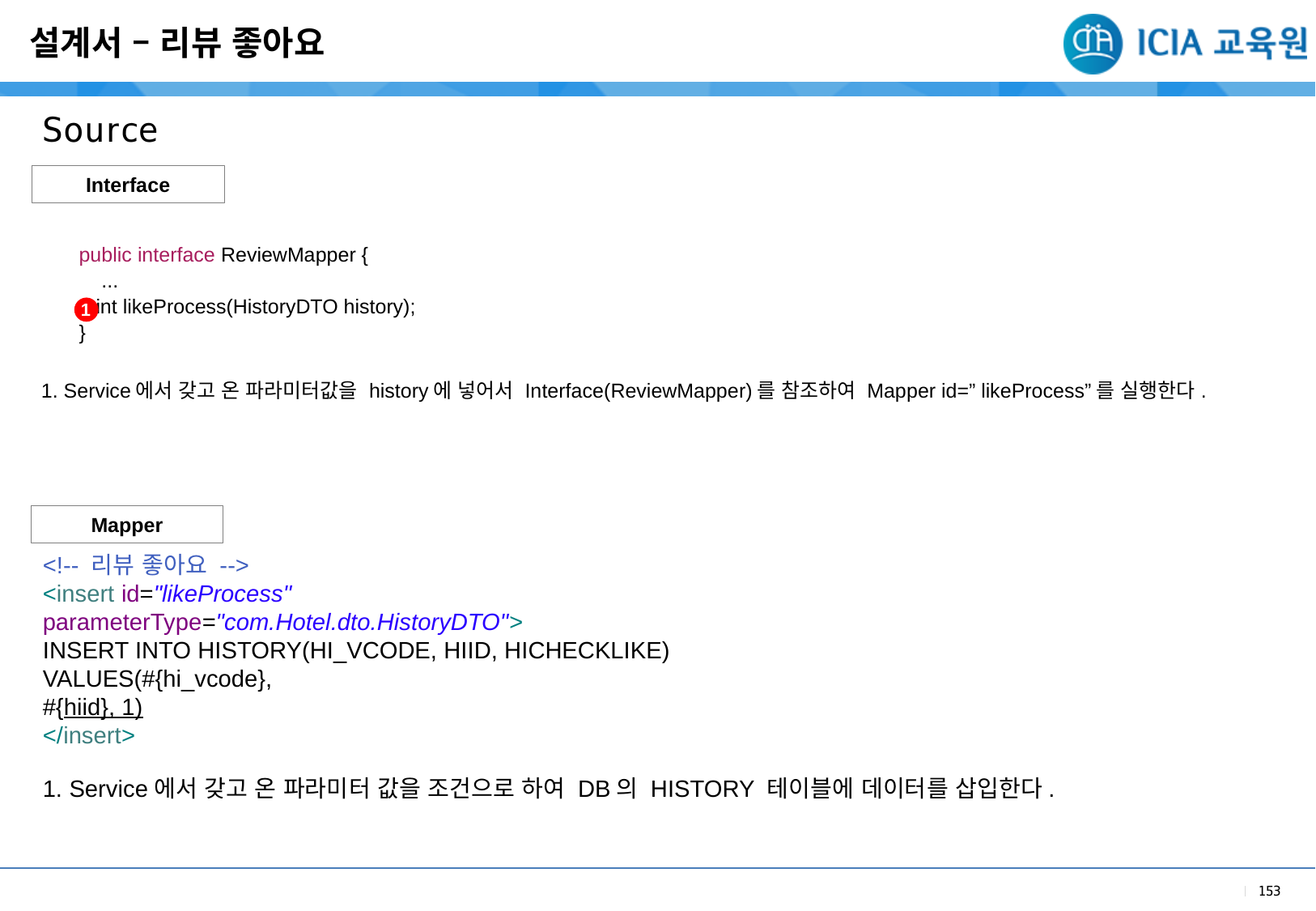

설계서 – 리뷰 좋아요
Source
Interface
| public interface ReviewMapper { ... int likeProcess(HistoryDTO history); } |
| --- |
| 1. Service에서 갖고 온 파라미터값을 history에 넣어서 Interface(ReviewMapper)를 참조하여 Mapper id=” likeProcess”를 실행한다. |
|  |
1

Mapper
<!-- 리뷰 좋아요 -->
<insert id="likeProcess"
parameterType="com.Hotel.dto.HistoryDTO">
INSERT INTO HISTORY(HI_VCODE, HIID, HICHECKLIKE)
VALUES(#{hi_vcode},
#{hiid}, 1)
</insert>

1. Service에서 갖고 온 파라미터 값을 조건으로 하여 DB의 HISTORY 테이블에 데이터를 삽입한다.